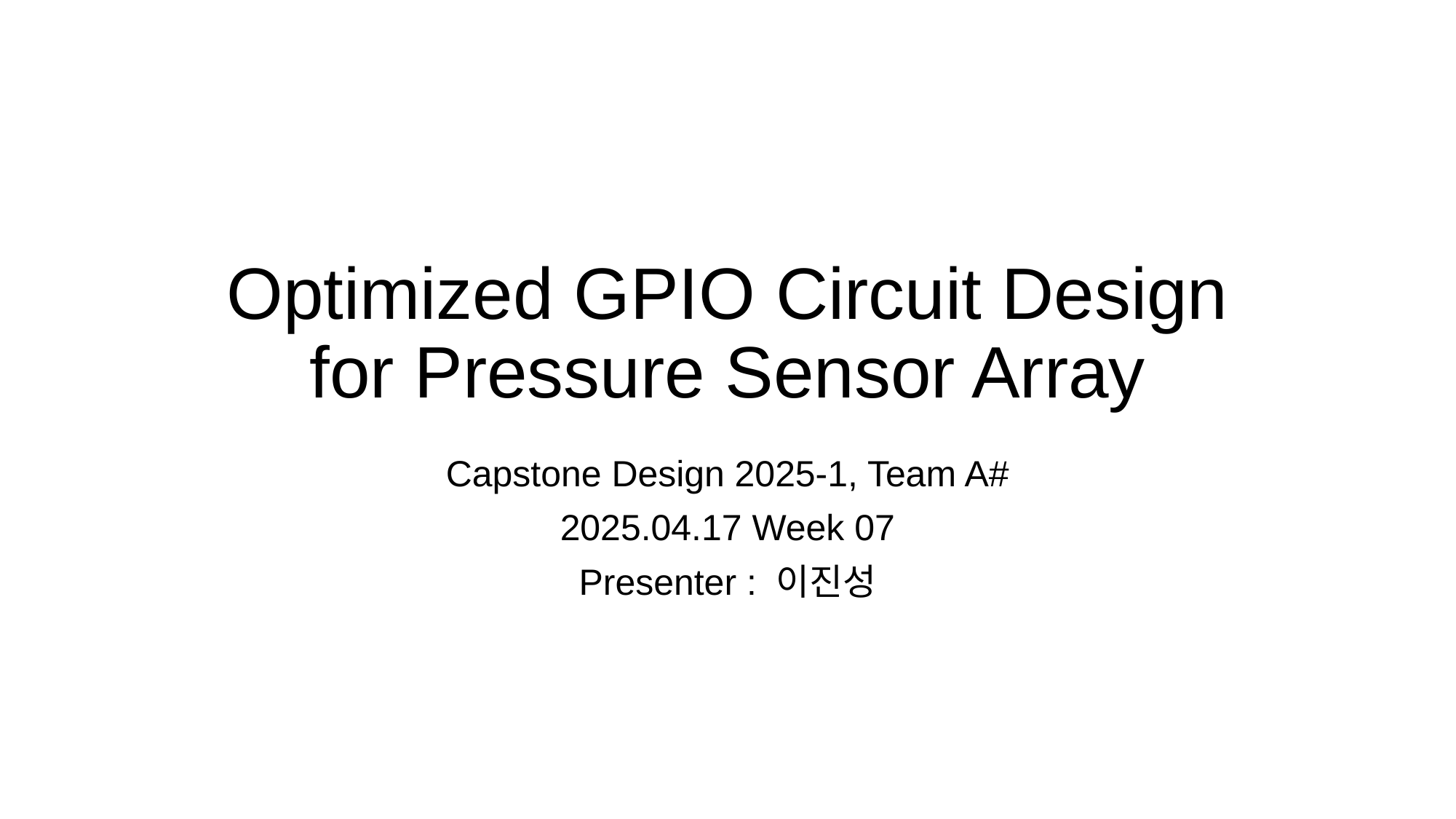

# Optimized GPIO Circuit Design for Pressure Sensor Array
Capstone Design 2025-1, Team A#
2025.04.17 Week 07
Presenter : 이진성